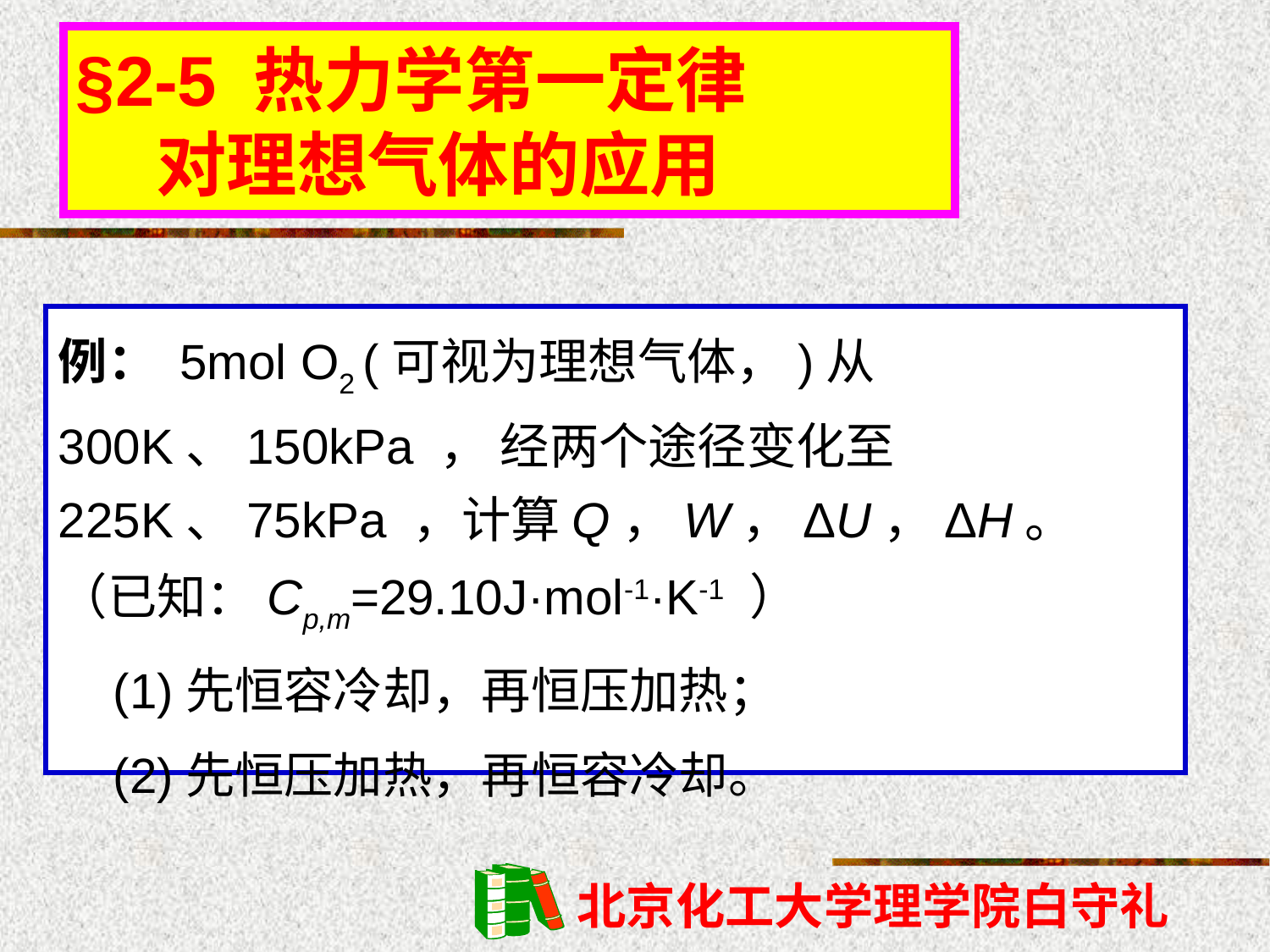

# §2-5 热力学第一定律 对理想气体的应用
例： 5mol O2 (可视为理想气体，)从300K、150kPa ， 经两个途径变化至225K、75kPa ，计算Q，W，ΔU，ΔH。（已知：Cp,m=29.10J·mol-1·K-1 ）
    (1)先恒容冷却，再恒压加热；
    (2)先恒压加热，再恒容冷却。